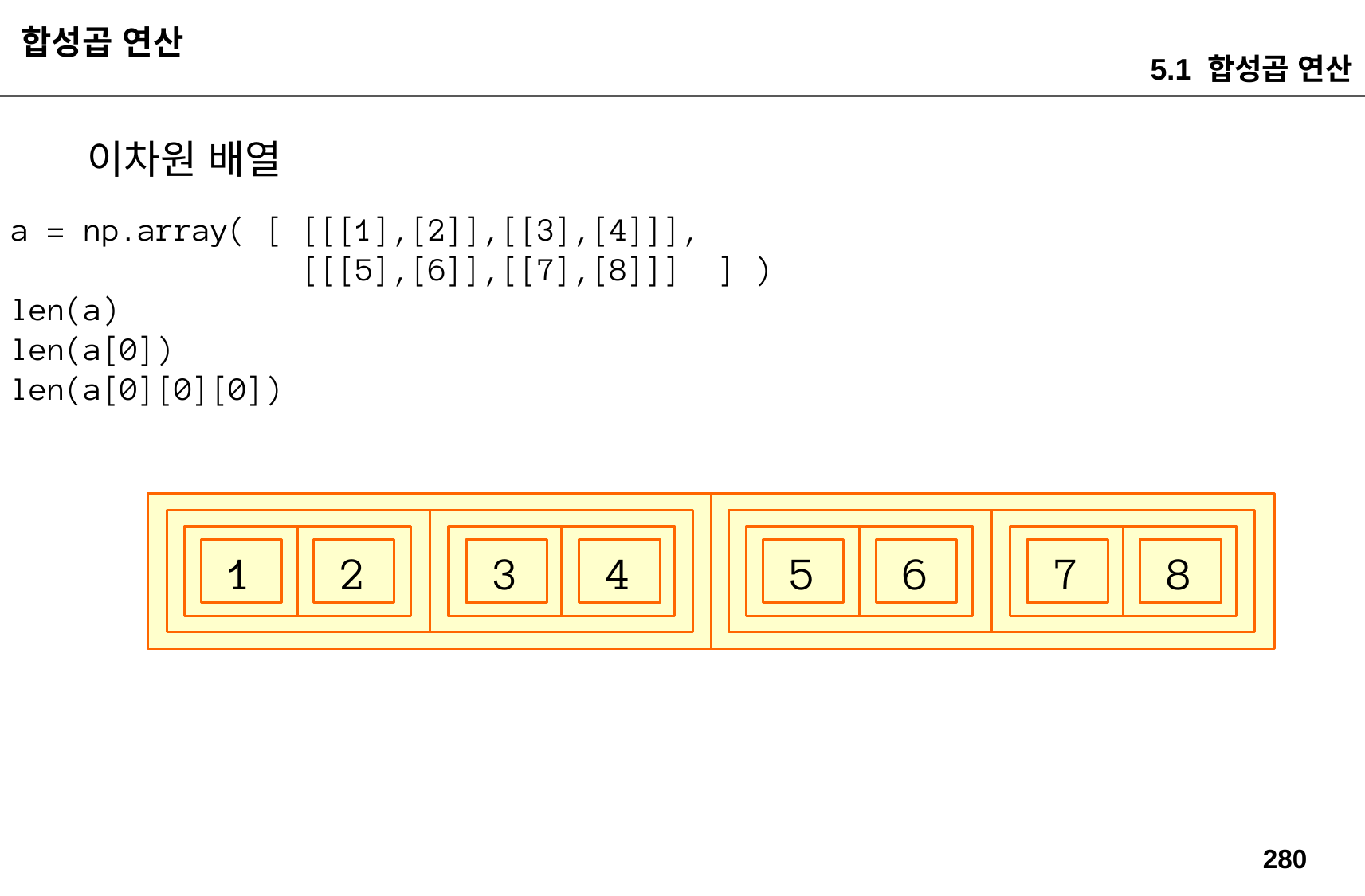

합성곱 연산
5.1 합성곱 연산
이차원 배열

a = np.array( [ [[[1],[2]],[[3],[4]]],
                [[[5],[6]],[[7],[8]]]  ] )
len(a)
len(a[0])
len(a[0][0][0])

1

2
3
4
5
6
7
8
1